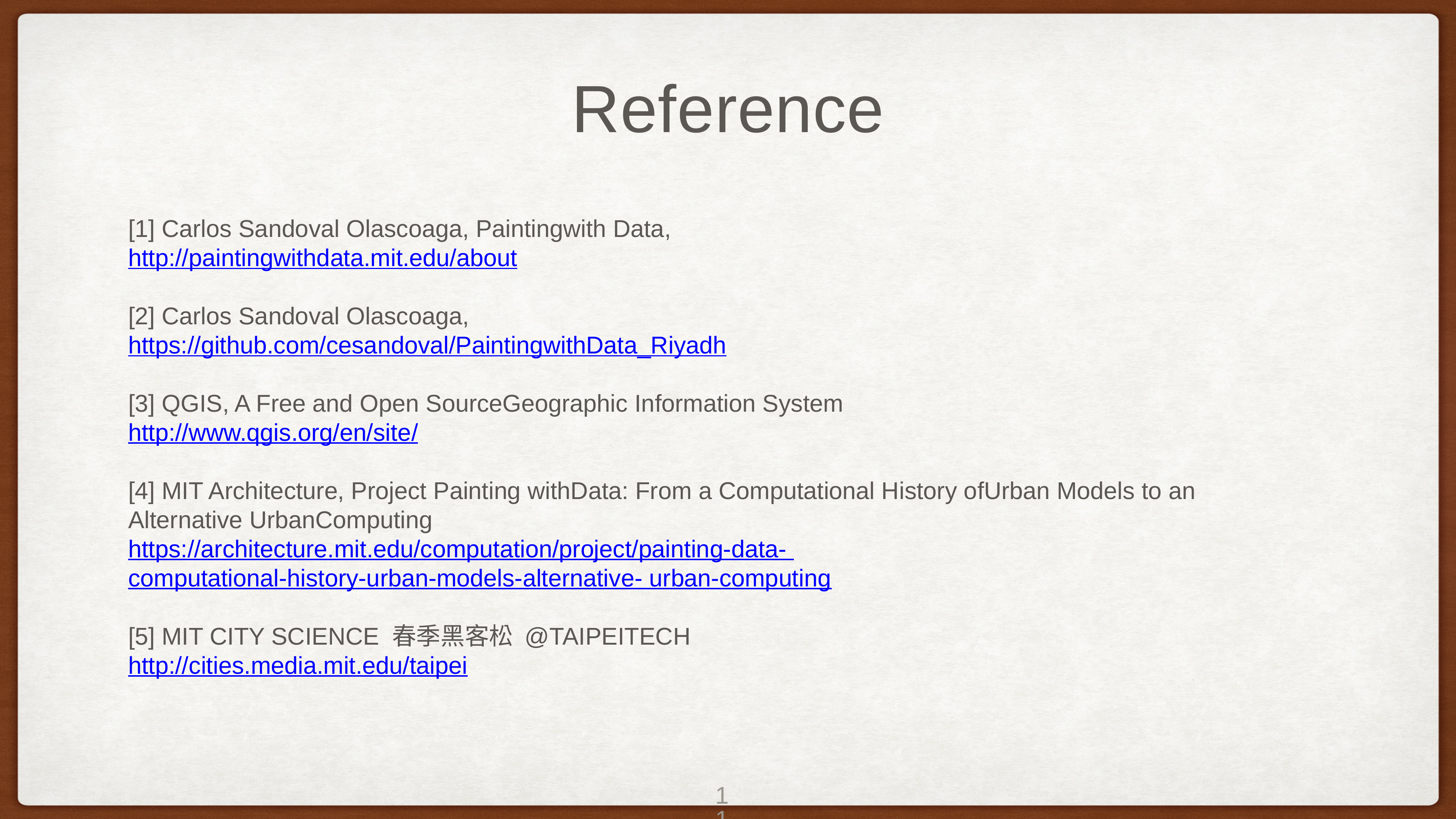

Reference
[1] Carlos Sandoval Olascoaga, Paintingwith Data,
http://paintingwithdata.mit.edu/about

[2] Carlos Sandoval Olascoaga,
https://github.com/cesandoval/PaintingwithData_Riyadh

[3] QGIS, A Free and Open SourceGeographic Information System
http://www.qgis.org/en/site/

[4] MIT Architecture, Project Painting withData: From a Computational History ofUrban Models to an Alternative UrbanComputing
https://architecture.mit.edu/computation/project/painting-data- computational-history-urban-models-alternative- urban-computing

[5] MIT CITY SCIENCE 春季黑客松 @TAIPEITECH
http://cities.media.mit.edu/taipei

11